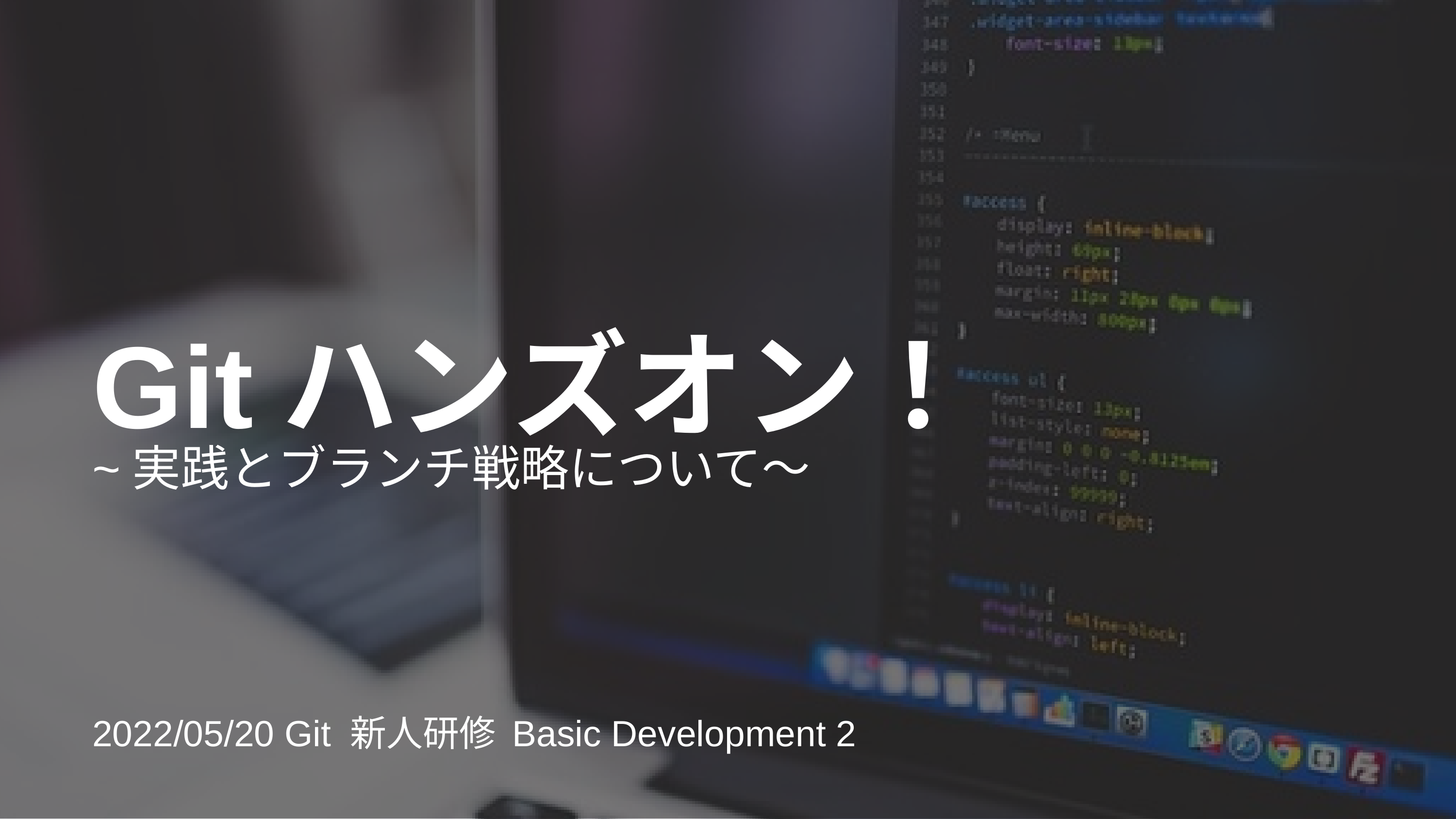

# Gitハンズオン！
~実践とブランチ戦略について～
2022/05/20 Git 新人研修 Basic Development 2